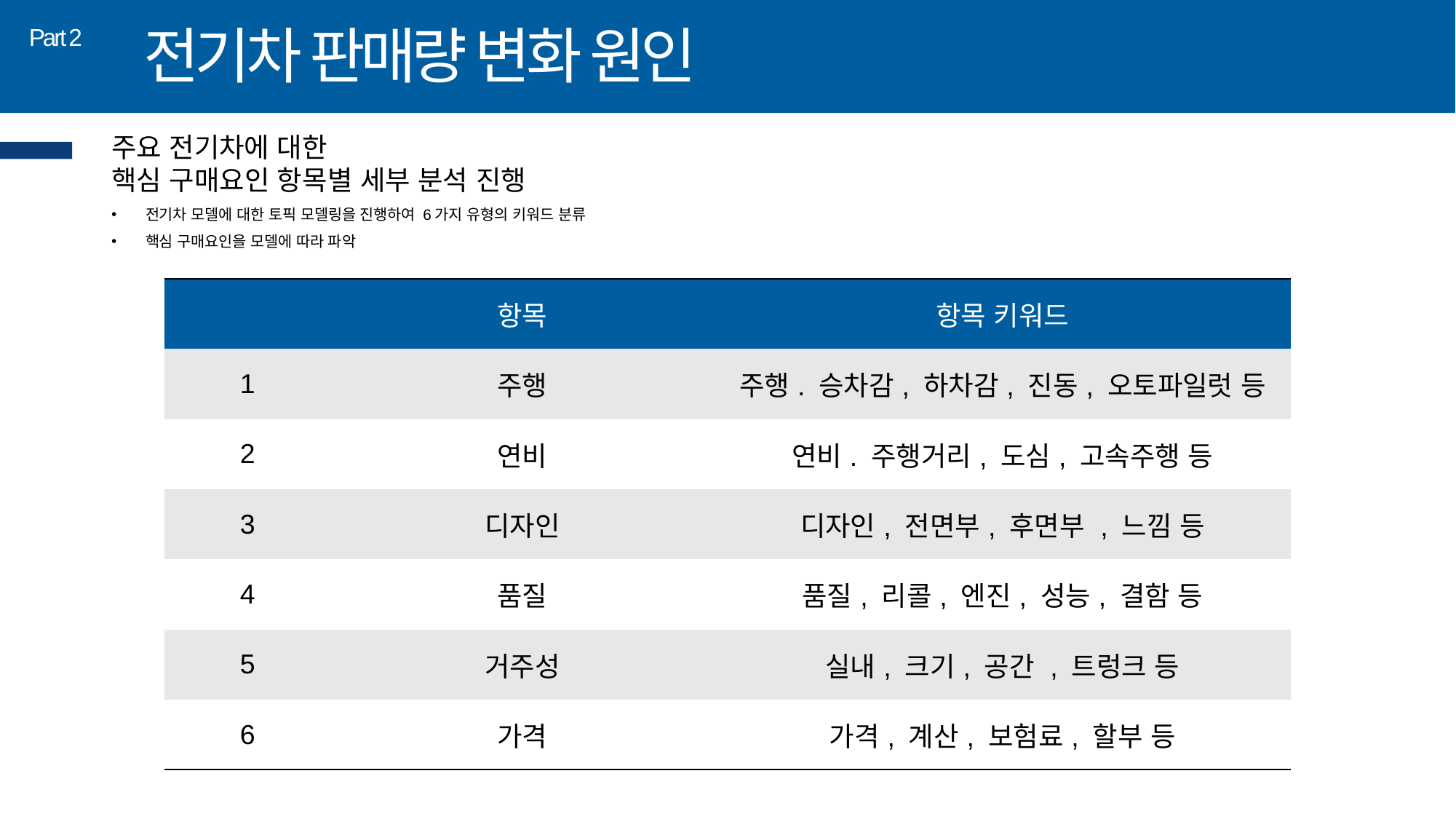

전기차 판매량 변화 원인
Part 2
주요 전기차에 대한
핵심 구매요인 항목별 세부 분석 진행
전기차 모델에 대한 토픽 모델링을 진행하여 6가지 유형의 키워드 분류
핵심 구매요인을 모델에 따라 파악

|  | 항목 | 항목 키워드 |
| --- | --- | --- |
| 1 | 주행 | 주행. 승차감, 하차감, 진동, 오토파일럿 등 |
| 2 | 연비 | 연비. 주행거리, 도심, 고속주행 등 |
| 3 | 디자인 | 디자인, 전면부, 후면부 , 느낌 등 |
| 4 | 품질 | 품질, 리콜, 엔진, 성능, 결함 등 |
| 5 | 거주성 | 실내, 크기, 공간 , 트렁크 등 |
| 6 | 가격 | 가격, 계산, 보험료, 할부 등 |